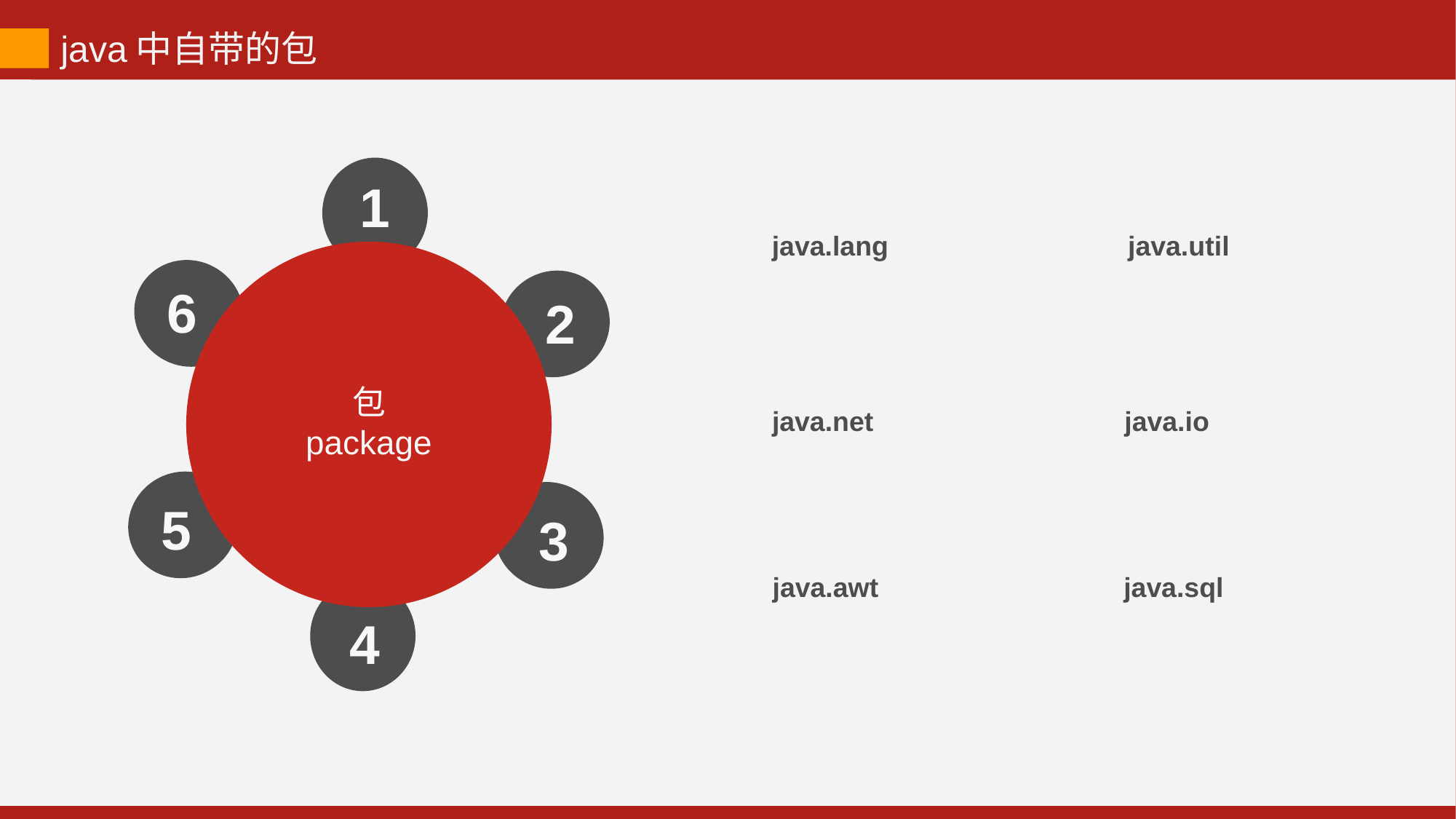

java中自带的包

1
java.lang
java.util

6

2
包
package
java.net

java.io

5

3
java.awt
java.sql

4